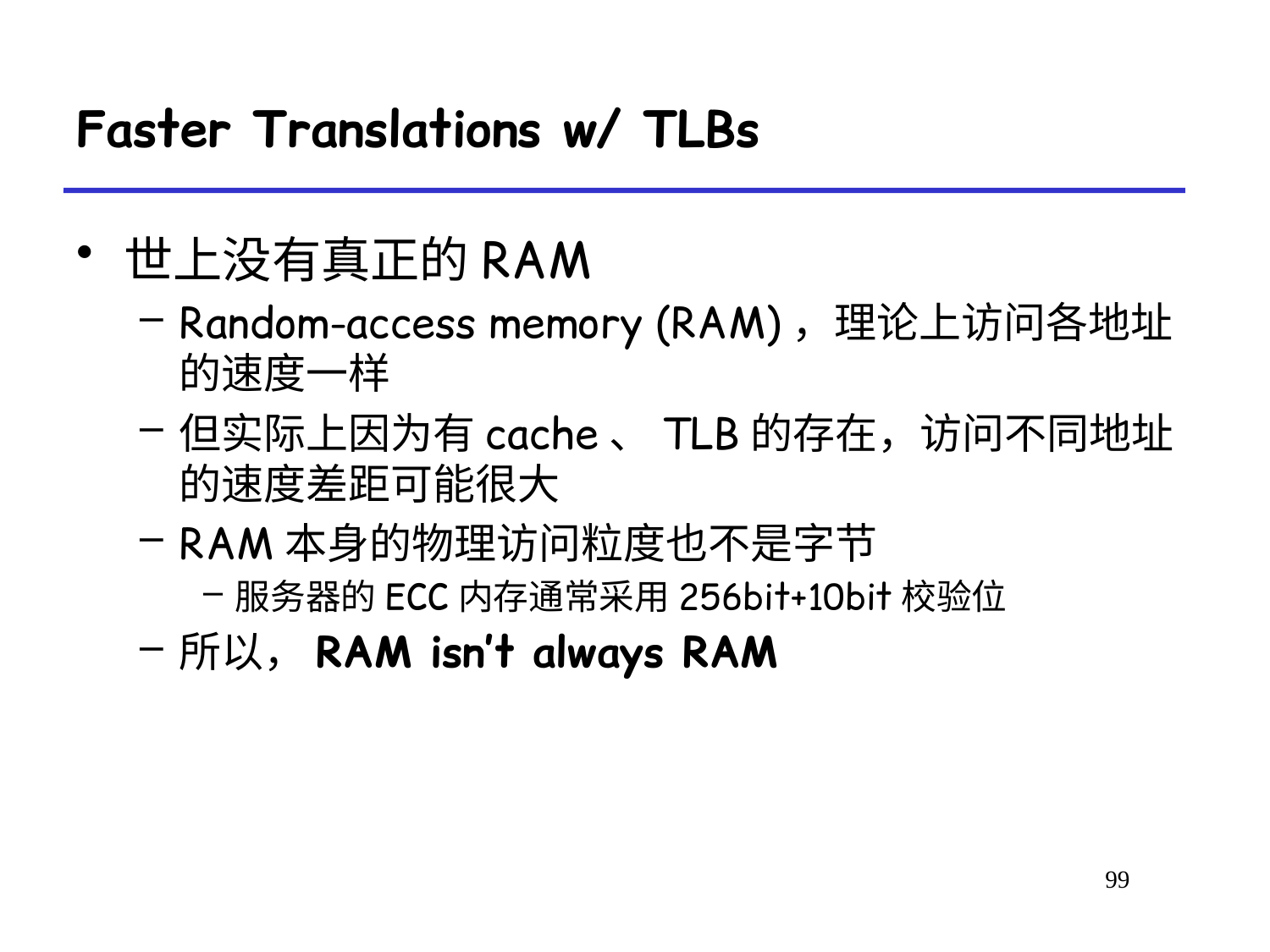

# Faster Translations w/ TLBs
世上没有真正的RAM
Random-access memory (RAM)，理论上访问各地址的速度一样
但实际上因为有cache、TLB的存在，访问不同地址的速度差距可能很大
RAM本身的物理访问粒度也不是字节
服务器的ECC内存通常采用256bit+10bit校验位
所以，RAM isn’t always RAM
99